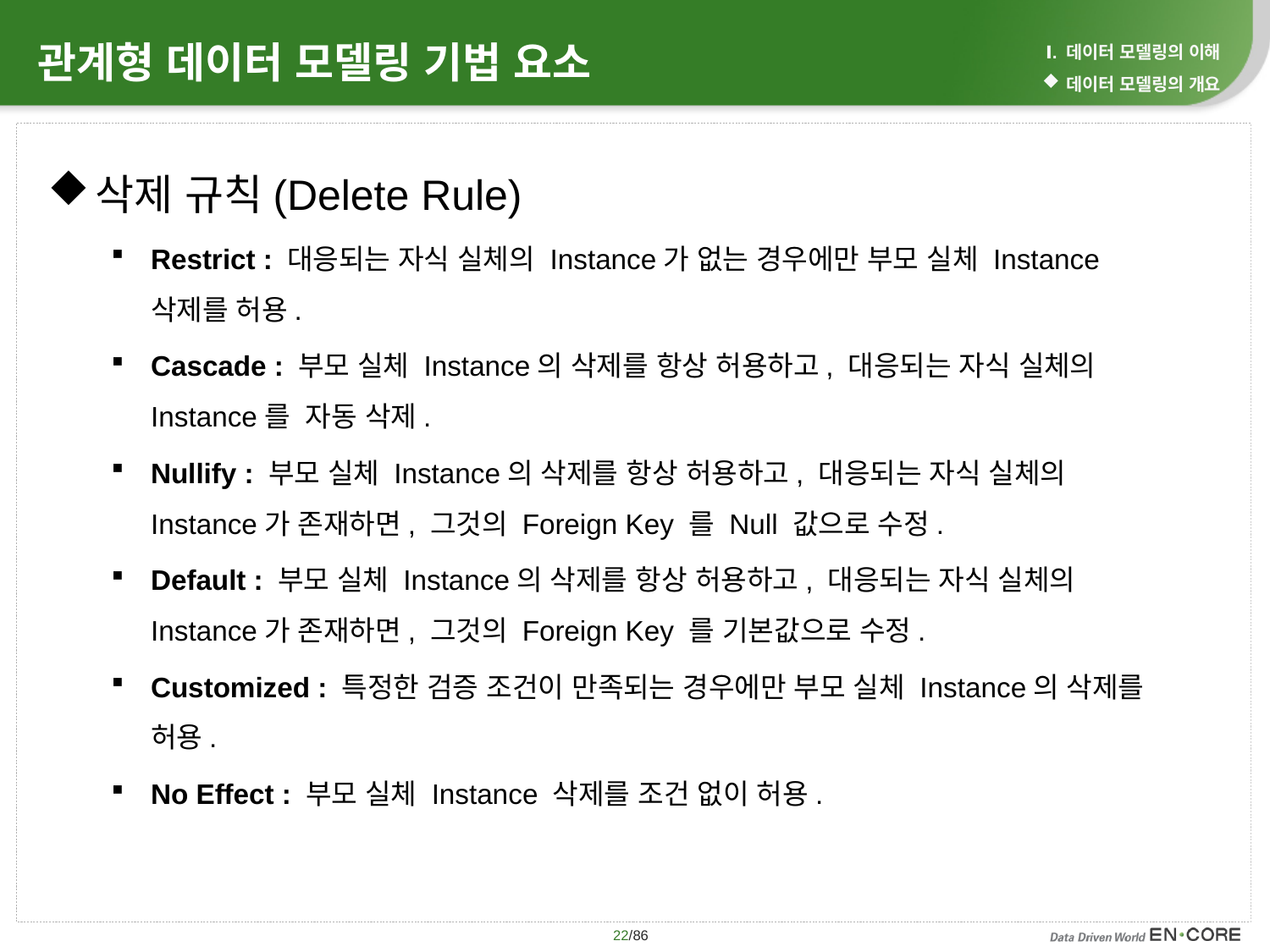

# 관계형 데이터 모델링 기법 요소
Ⅰ. 데이터 모델링의 이해
데이터 모델링의 개요
삭제 규칙(Delete Rule)
Restrict : 대응되는 자식 실체의 Instance가 없는 경우에만 부모 실체 Instance 삭제를 허용.
Cascade : 부모 실체 Instance의 삭제를 항상 허용하고, 대응되는 자식 실체의 Instance를  자동 삭제.
Nullify : 부모 실체 Instance의 삭제를 항상 허용하고, 대응되는 자식 실체의 Instance가 존재하면, 그것의 Foreign Key 를 Null 값으로 수정.
Default : 부모 실체 Instance의 삭제를 항상 허용하고, 대응되는 자식 실체의 Instance가 존재하면, 그것의 Foreign Key 를 기본값으로 수정.
Customized : 특정한 검증 조건이 만족되는 경우에만 부모 실체 Instance의 삭제를 허용.
No Effect : 부모 실체 Instance 삭제를 조건 없이 허용.